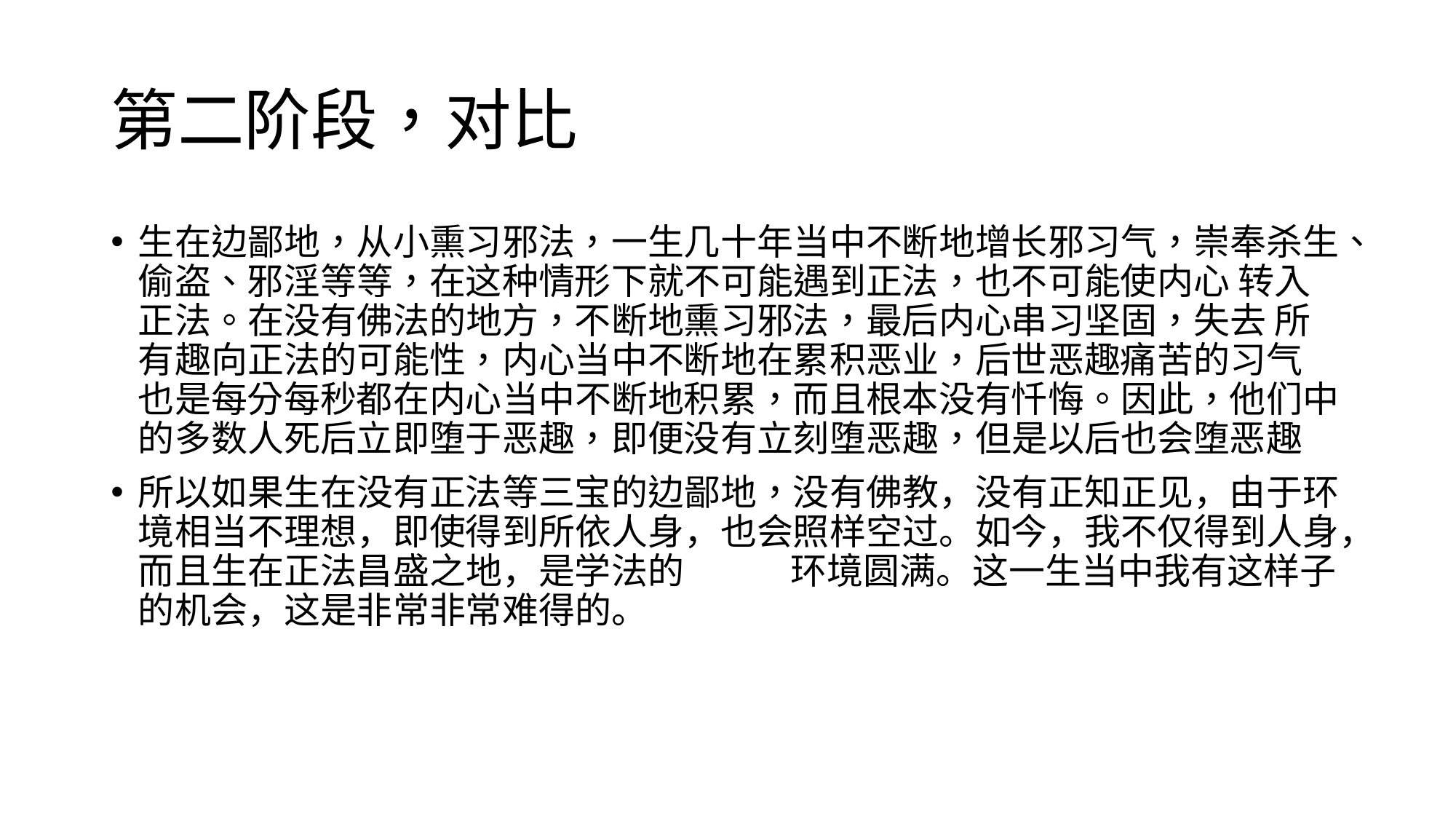

# 第二阶段，对比
生在边鄙地，从小熏习邪法，一生几十年当中不断地增长邪习气，崇奉杀生、偷盗、邪淫等等，在这种情形下就不可能遇到正法，也不可能使内心 转入正法。在没有佛法的地方，不断地熏习邪法，最后内心串习坚固，失去 所有趣向正法的可能性，内心当中不断地在累积恶业，后世恶趣痛苦的习气 也是每分每秒都在内心当中不断地积累，而且根本没有忏悔。因此，他们中 的多数人死后立即堕于恶趣，即便没有立刻堕恶趣，但是以后也会堕恶趣
所以如果生在没有正法等三宝的边鄙地，没有佛教，没有正知正见，由于环境相当不理想，即使得到所依人身，也会照样空过。如今，我不仅得到人身，而且生在正法昌盛之地，是学法的             环境圆满。这一生当中我有这样子的机会，这是非常非常难得的。